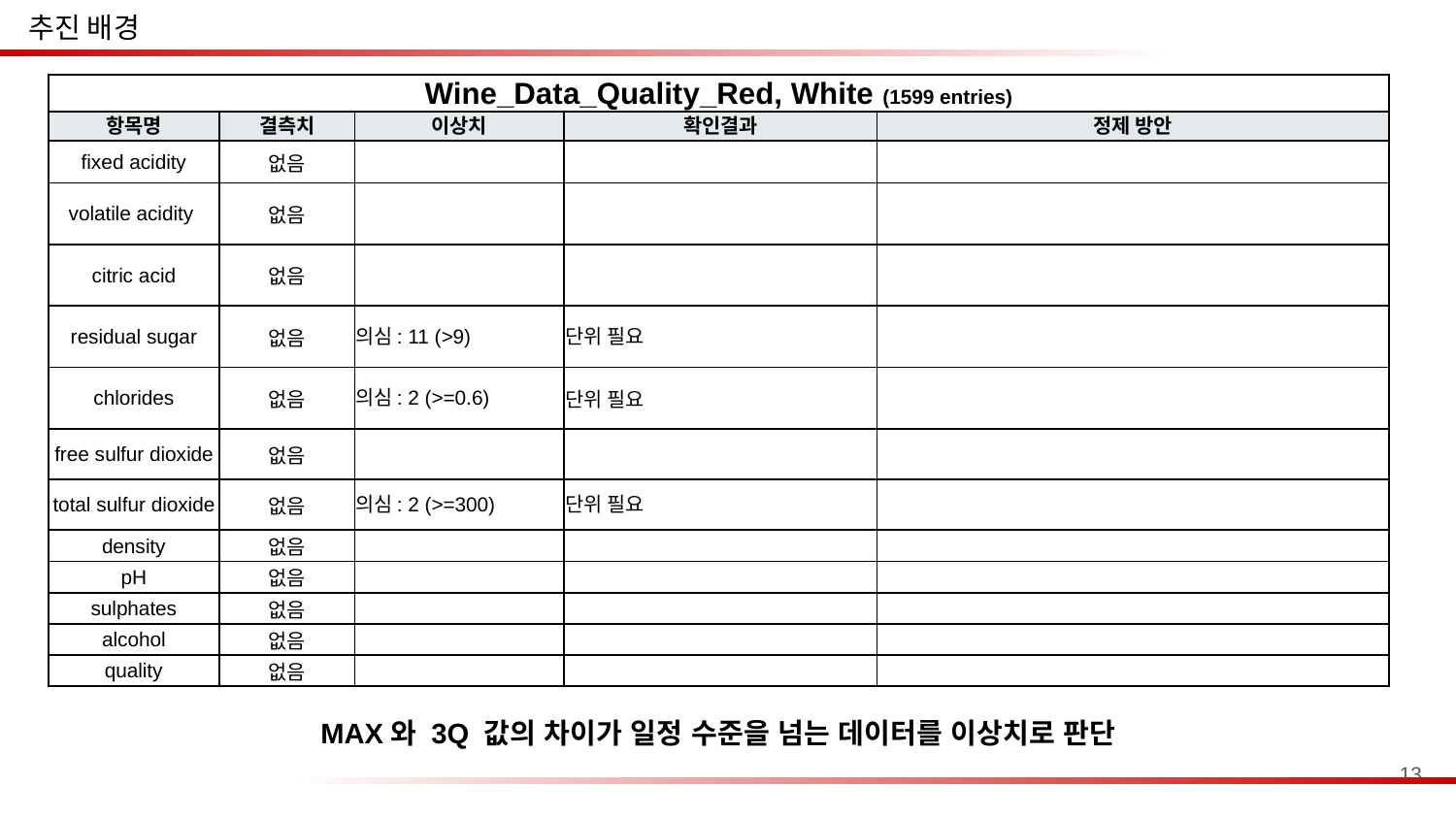

추진 배경

| Wine\_Data\_Quality\_Red, White (1599 entries) |  |  |  |  |
| --- | --- | --- | --- | --- |
| 항목명 | 결측치 | 이상치 | 확인결과 | 정제 방안 |
| fixed acidity | 없음 |  |  |  |
| volatile acidity | 없음 |  |  |  |
| citric acid | 없음 |  |  |  |
| residual sugar | 없음 | 의심: 11 (>9) | 단위 필요 |  |
| chlorides | 없음 | 의심: 2 (>=0.6) | 단위 필요 |  |
| free sulfur dioxide | 없음 |  |  |  |
| total sulfur dioxide | 없음 | 의심: 2 (>=300) | 단위 필요 |  |
| density | 없음 |  |  |  |
| pH | 없음 |  |  |  |
| sulphates | 없음 |  |  |  |
| alcohol | 없음 |  |  |  |
| quality | 없음 |  |  |  |
MAX와 3Q 값의 차이가 일정 수준을 넘는 데이터를 이상치로 판단
13